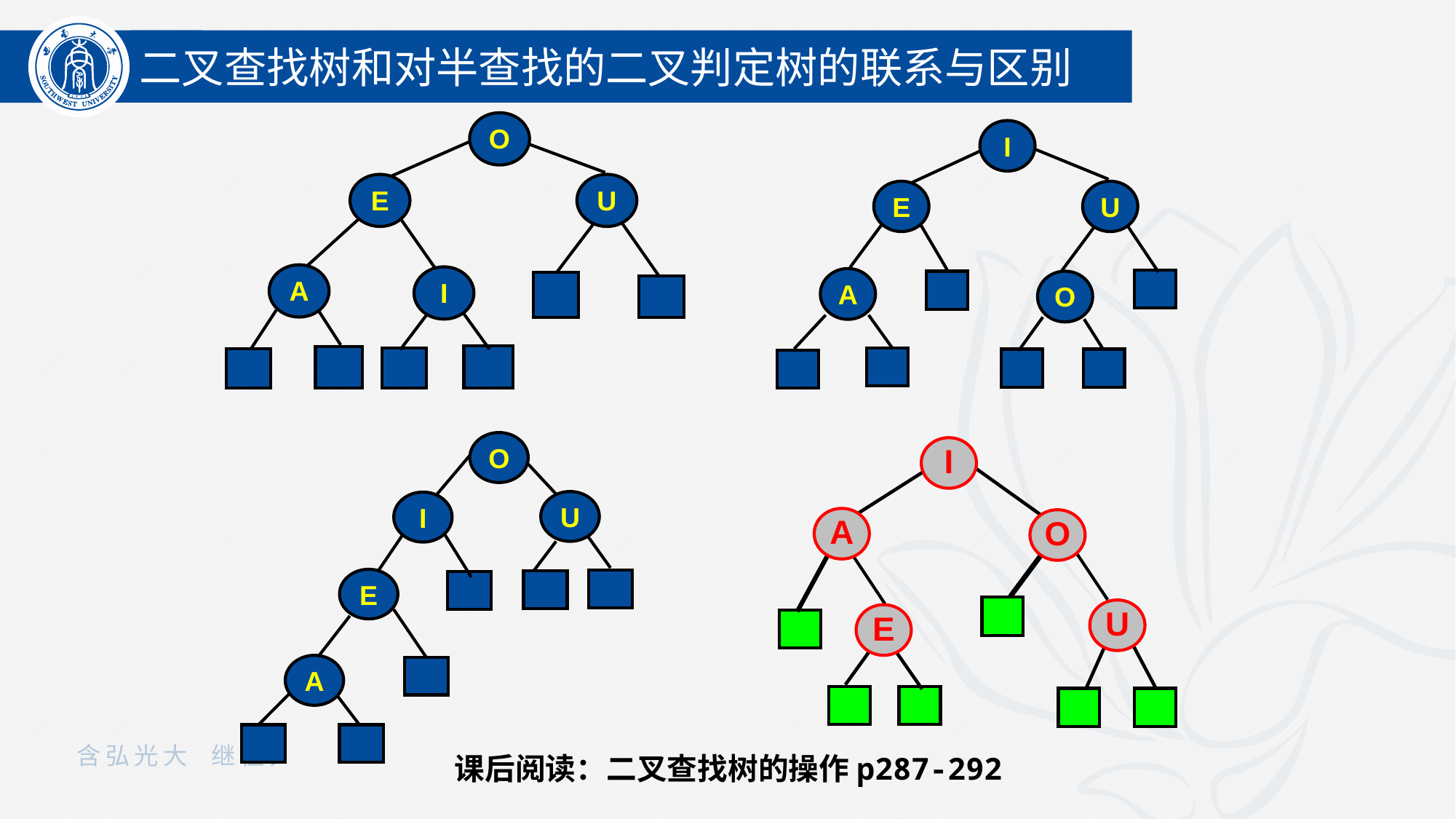

二叉查找树和对半查找的二叉判定树的联系与区别
O
I

E
U
E
U

A
I
A

O

O
I

U
I
A
O

E

U
E

A

课后阅读：二叉查找树的操作p287-292